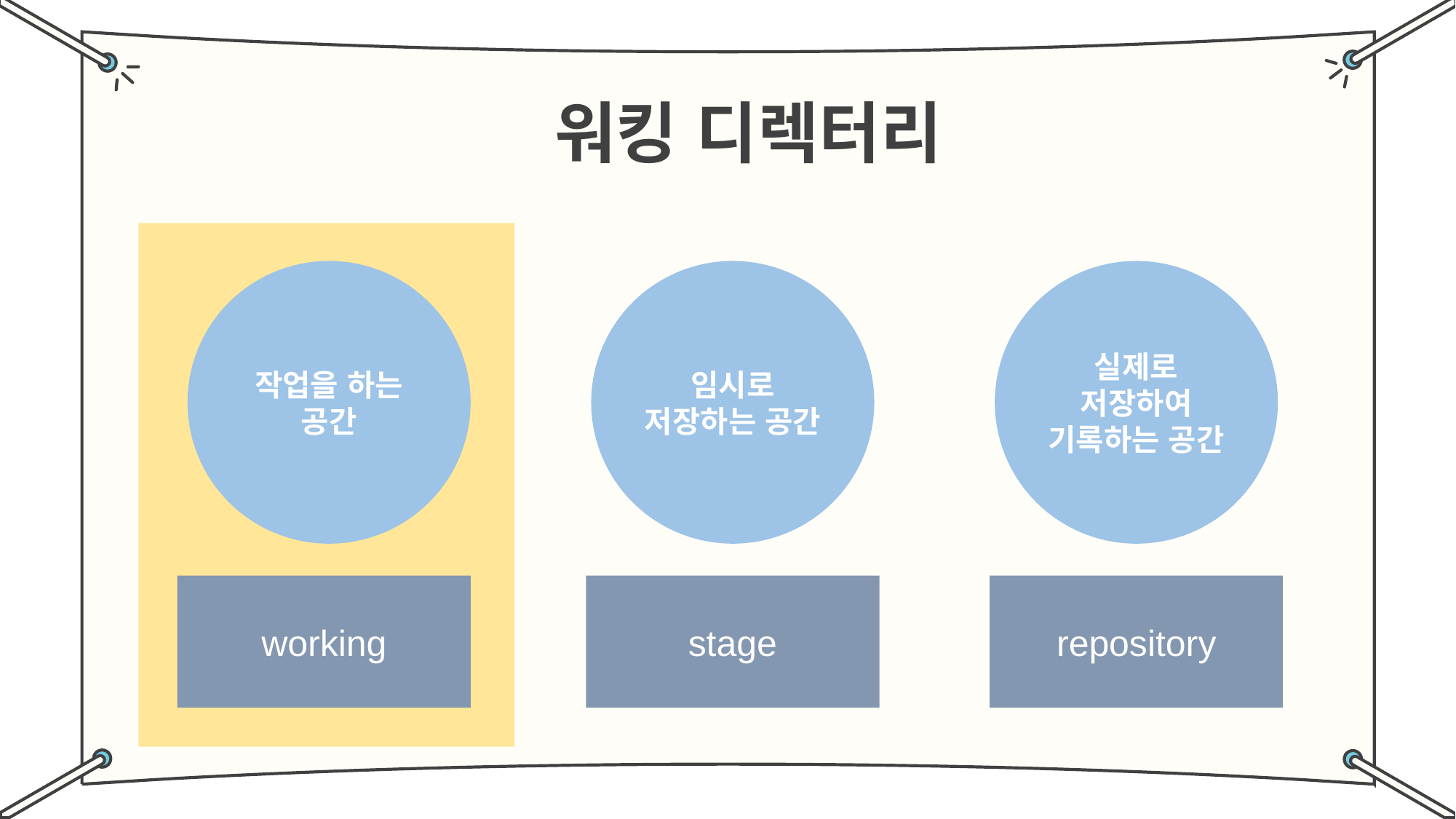

#
워킹 디렉터리

VCS

작업을 하는 공간
임시로 저장하는 공간
실제로 저장하여 기록하는 공간
working
stage
repository